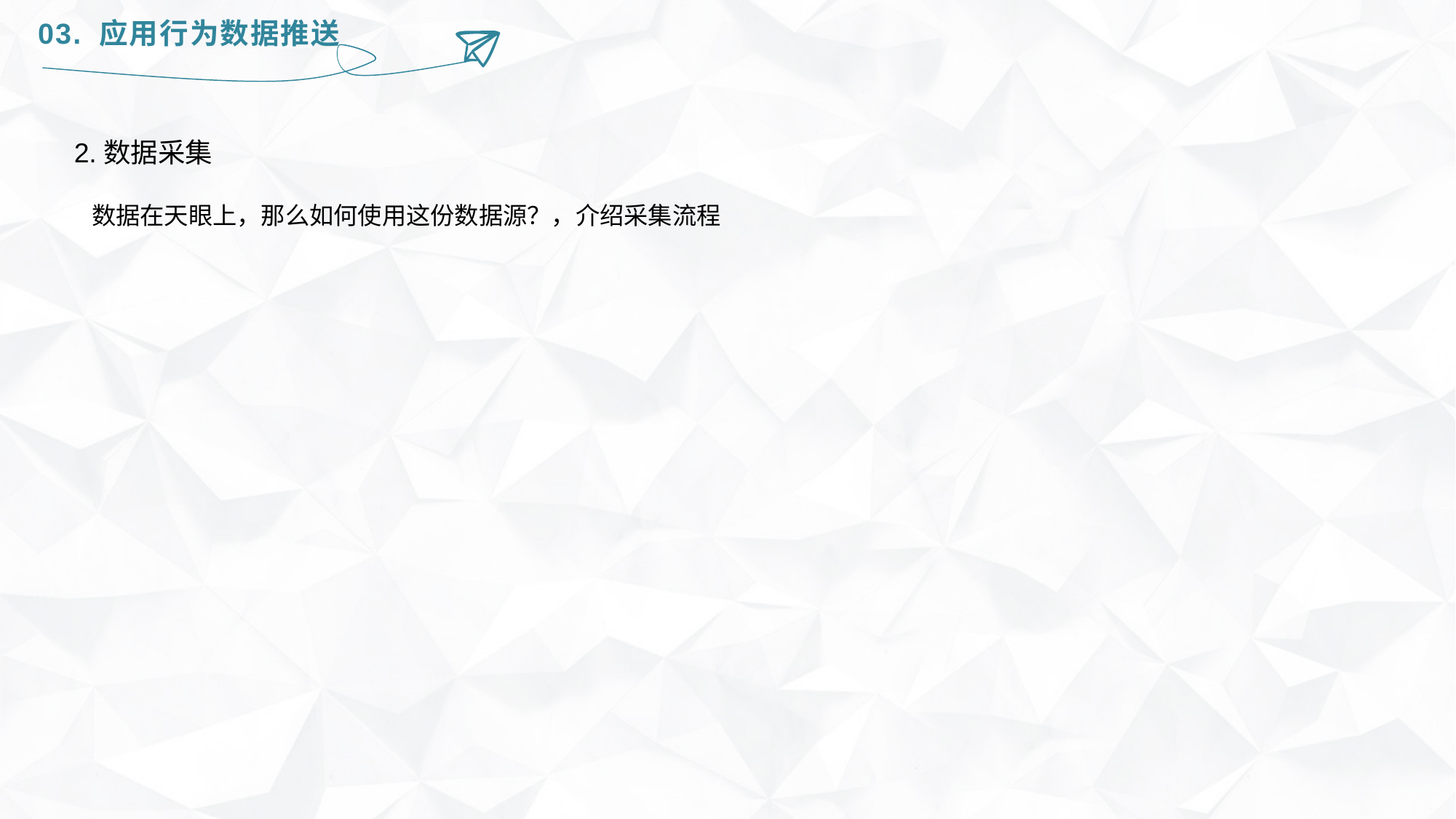

03. 应用行为数据推送

2.数据采集
数据在天眼上，那么如何使用这份数据源？，介绍采集流程